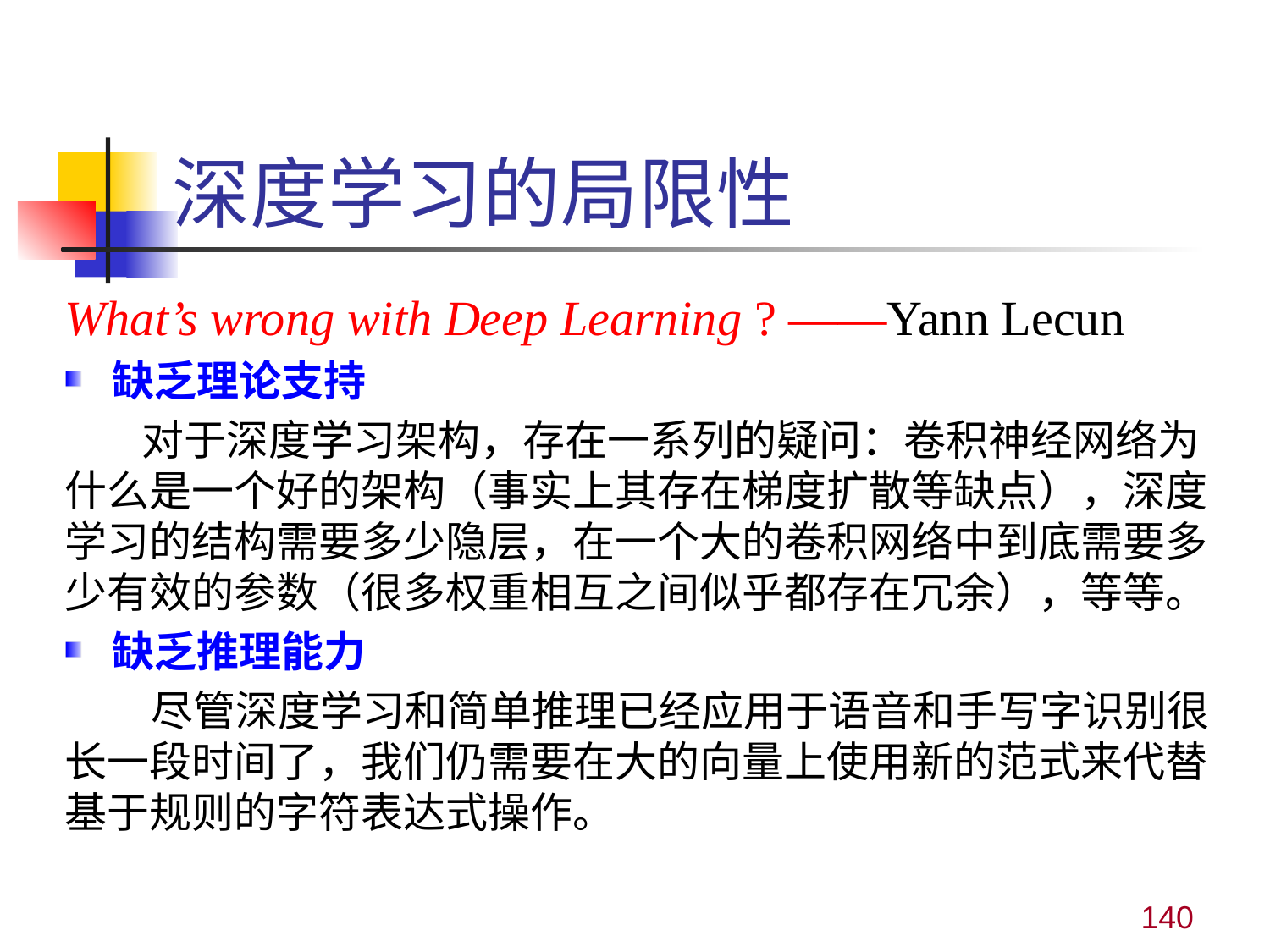

# 深度学习的局限性
What’s wrong with Deep Learning ? ——Yann Lecun
缺乏理论支持
       对于深度学习架构，存在一系列的疑问：卷积神经网络为什么是一个好的架构（事实上其存在梯度扩散等缺点），深度学习的结构需要多少隐层，在一个大的卷积网络中到底需要多少有效的参数（很多权重相互之间似乎都存在冗余），等等。
缺乏推理能力
        尽管深度学习和简单推理已经应用于语音和手写字识别很长一段时间了，我们仍需要在大的向量上使用新的范式来代替基于规则的字符表达式操作。

140